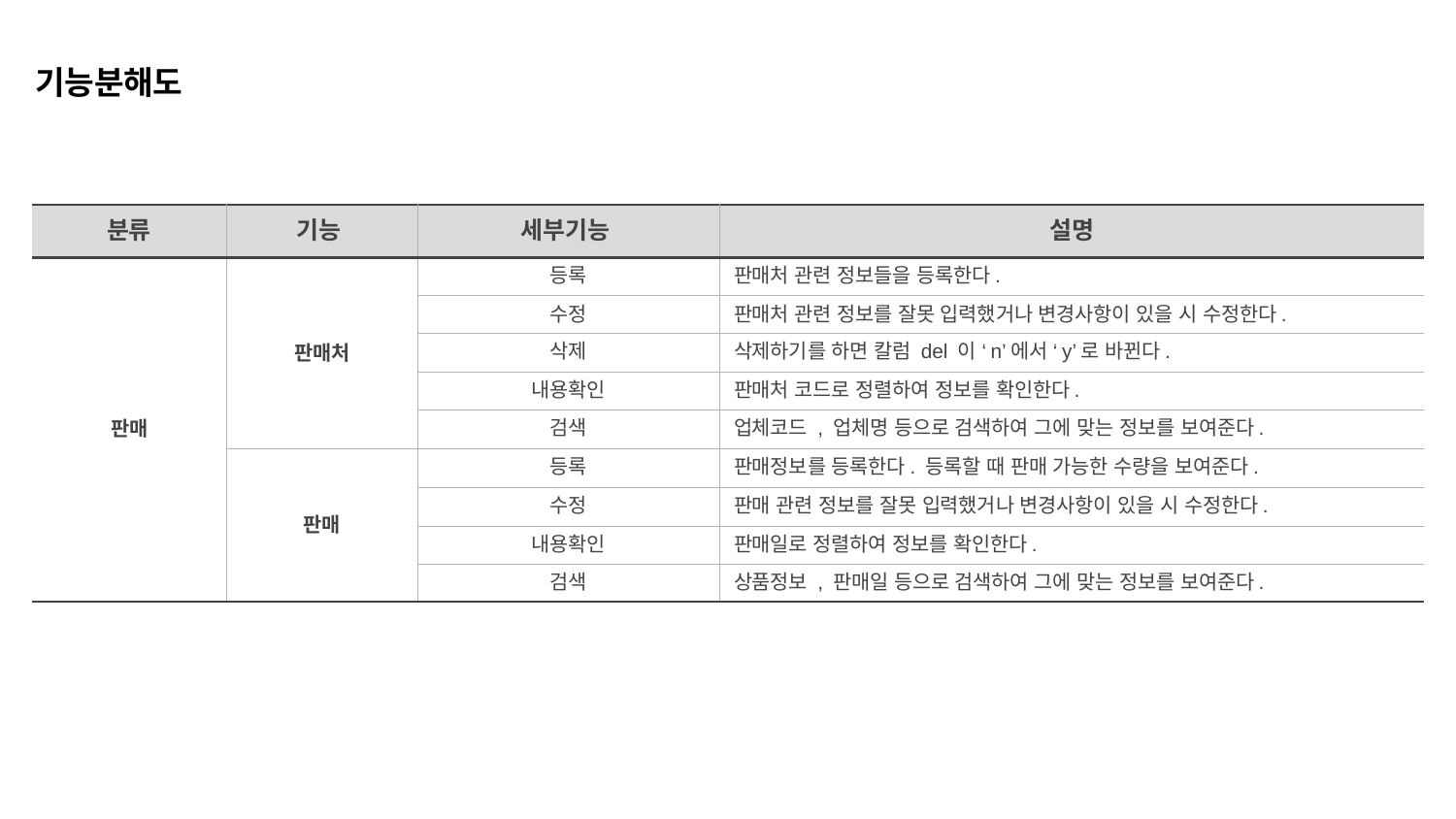

기능분해도
| 분류 | 기능 | 세부기능 | 설명 |
| --- | --- | --- | --- |
| 판매 | 판매처 | 등록 | 판매처 관련 정보들을 등록한다. |
|  |  | 수정 | 판매처 관련 정보를 잘못 입력했거나 변경사항이 있을 시 수정한다. |
|  |  | 삭제 | 삭제하기를 하면 칼럼 del 이 ‘n’에서 ‘y’로 바뀐다. |
|  |  | 내용확인 | 판매처 코드로 정렬하여 정보를 확인한다. |
|  |  | 검색 | 업체코드 , 업체명 등으로 검색하여 그에 맞는 정보를 보여준다. |
|  | 판매 | 등록 | 판매정보를 등록한다. 등록할 때 판매 가능한 수량을 보여준다. |
|  |  | 수정 | 판매 관련 정보를 잘못 입력했거나 변경사항이 있을 시 수정한다. |
|  |  | 내용확인 | 판매일로 정렬하여 정보를 확인한다. |
|  |  | 검색 | 상품정보 , 판매일 등으로 검색하여 그에 맞는 정보를 보여준다. |